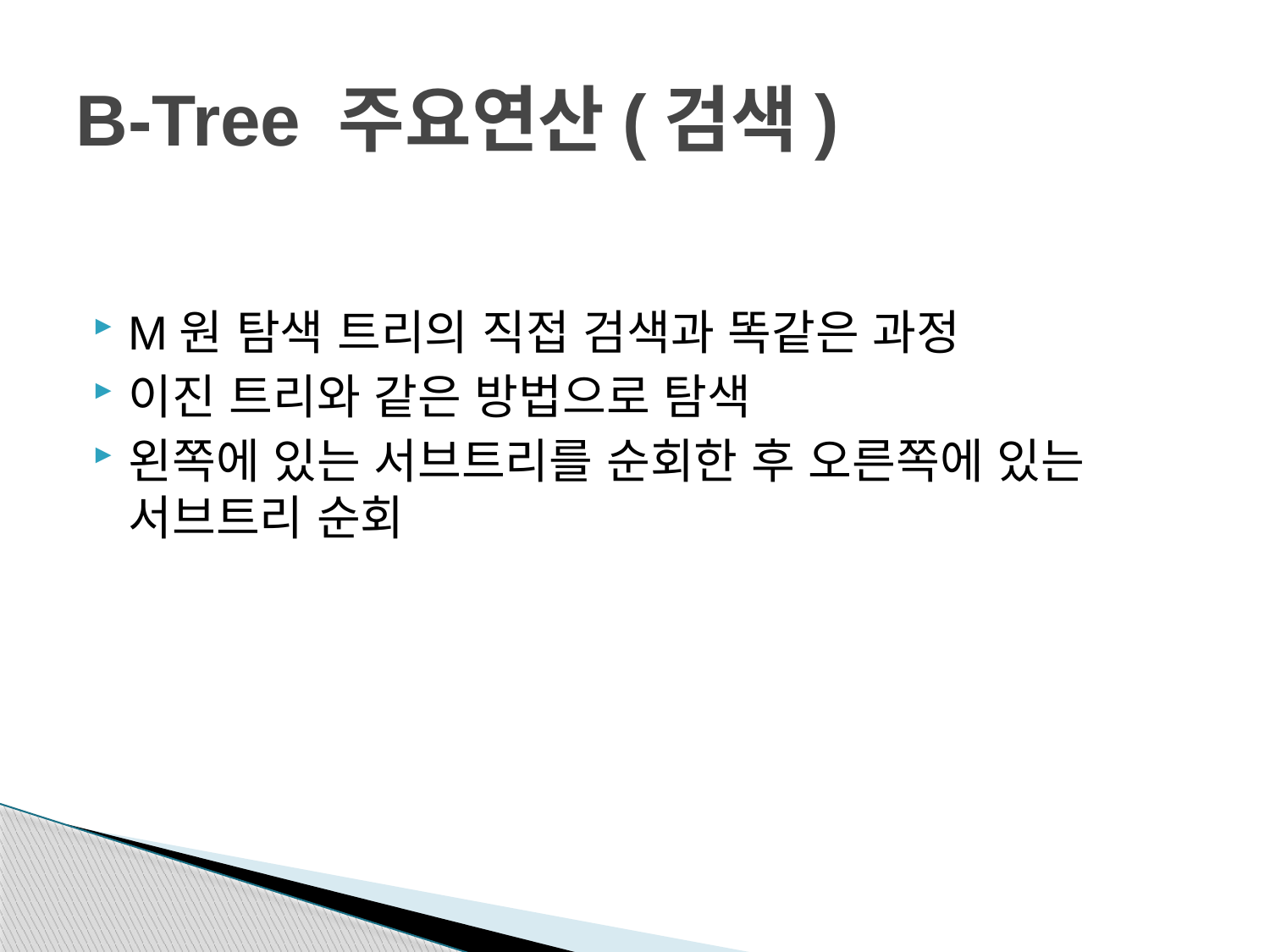

# B-Tree 주요연산(검색)
M원 탐색 트리의 직접 검색과 똑같은 과정
이진 트리와 같은 방법으로 탐색
왼쪽에 있는 서브트리를 순회한 후 오른쪽에 있는 서브트리 순회